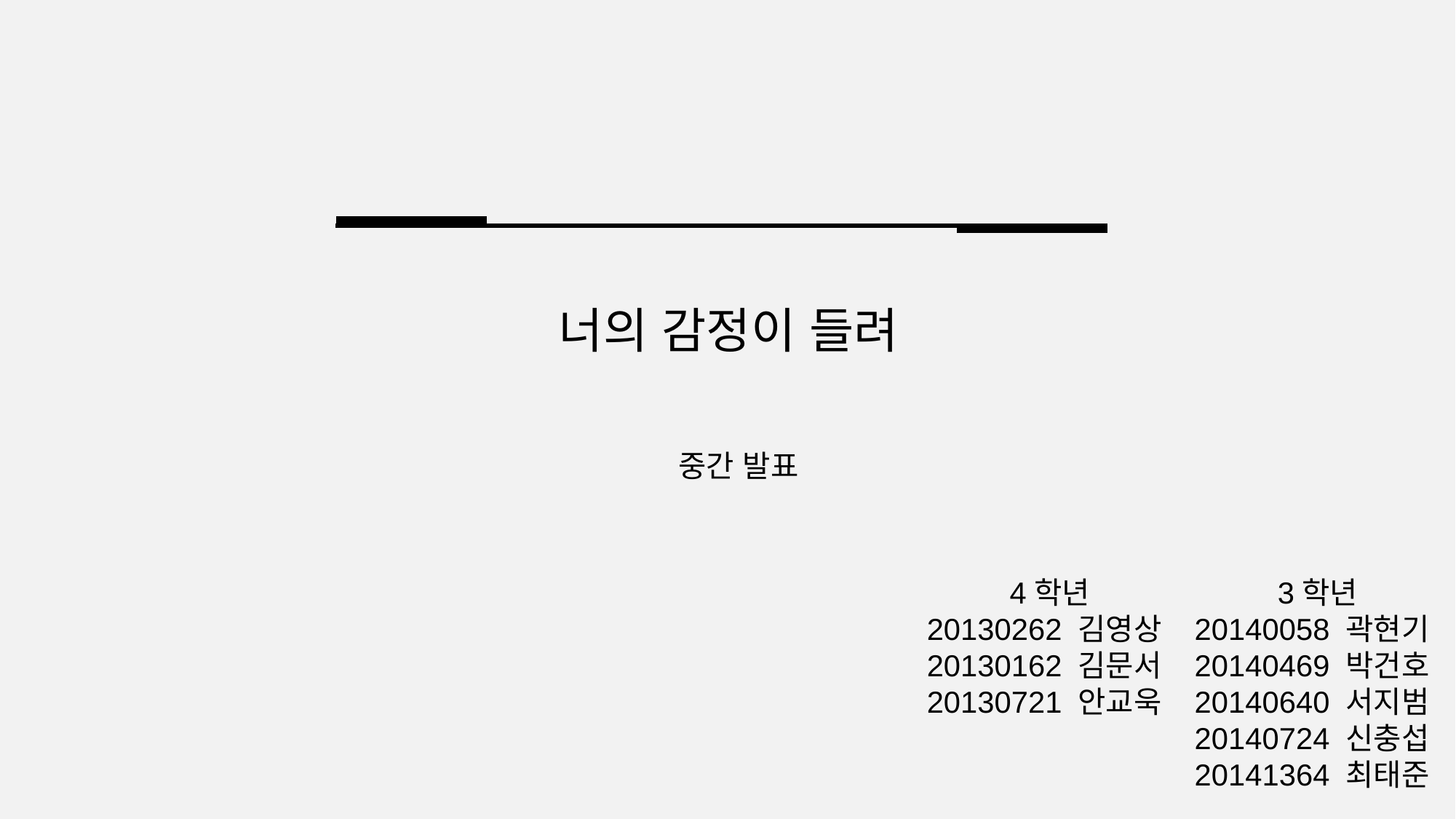

너의 감정이 들려
중간 발표
4학년
20130262 김영상20130162 김문서
20130721 안교욱
3학년
20140058 곽현기
20140469 박건호
20140640 서지범
20140724 신충섭
20141364 최태준